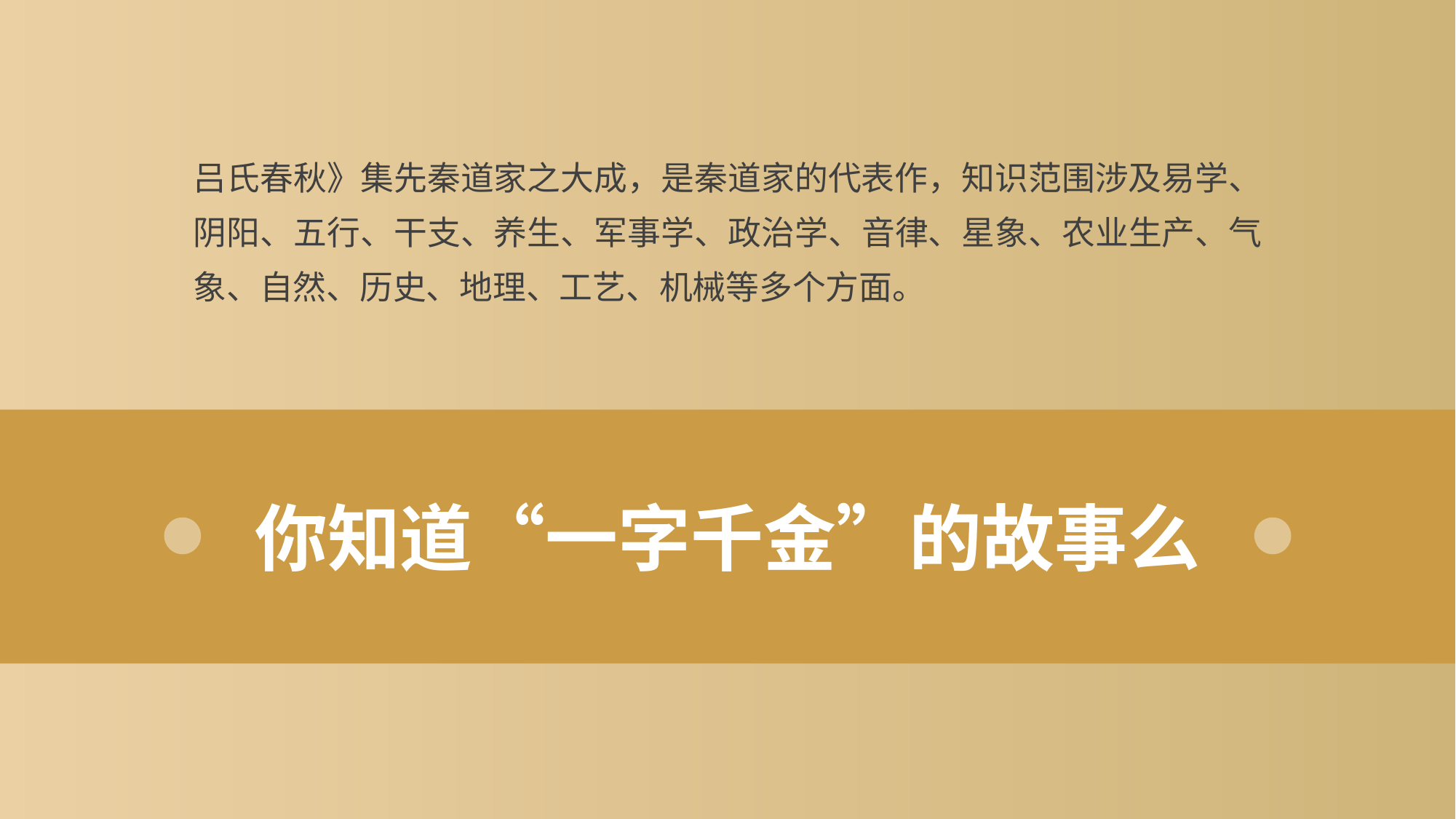

吕氏春秋》集先秦道家之大成，是秦道家的代表作，知识范围涉及易学、阴阳、五行、干支、养生、军事学、政治学、音律、星象、农业生产、气象、自然、历史、地理、工艺、机械等多个方面。

你知道“一字千金”的故事么